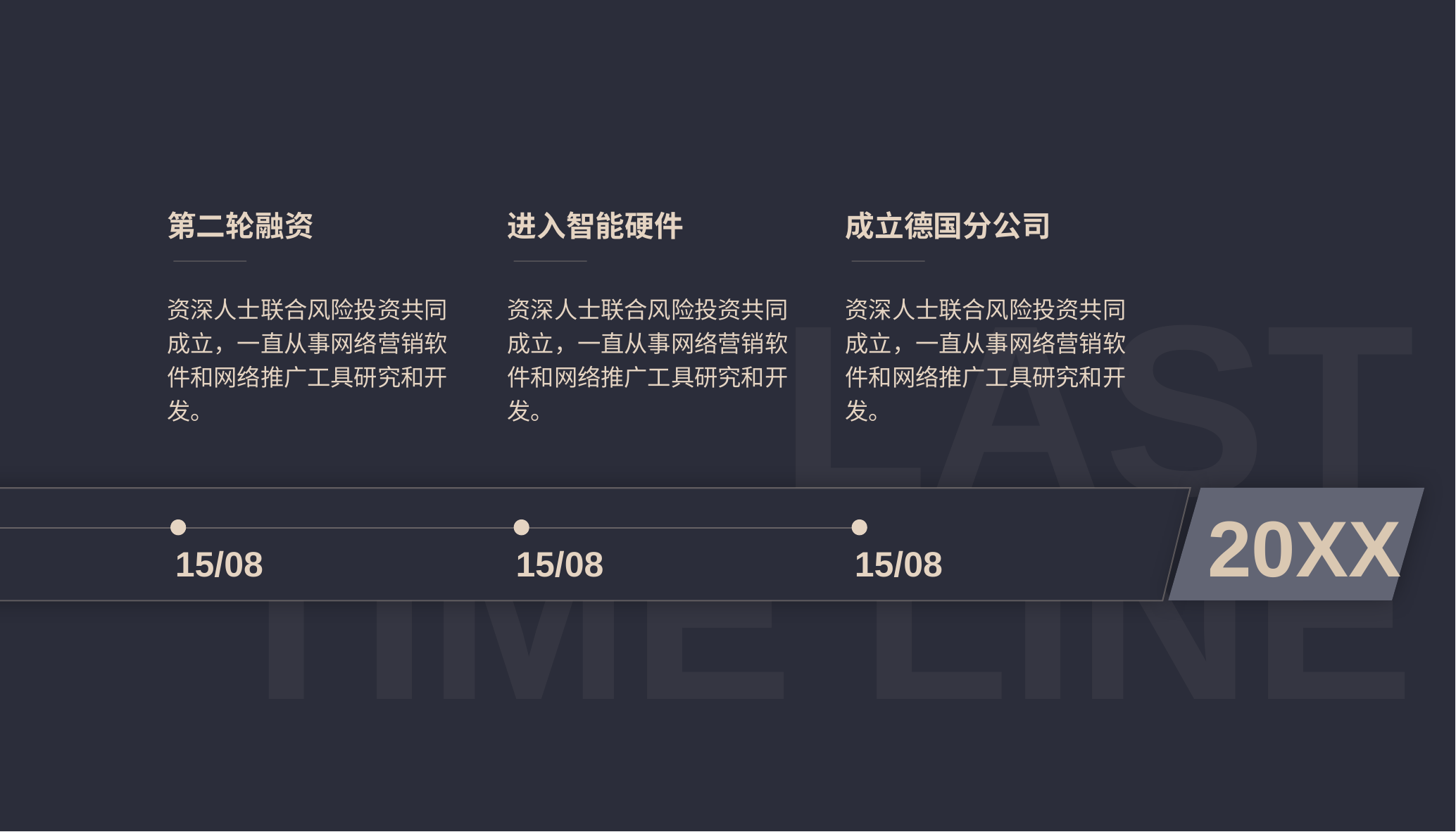

第二轮融资
进入智能硬件
成立德国分公司

资深人士联合风险投资共同成立，一直从事网络营销软件和网络推广工具研究和开发。
资深人士联合风险投资共同成立，一直从事网络营销软件和网络推广工具研究和开发。
资深人士联合风险投资共同成立，一直从事网络营销软件和网络推广工具研究和开发。
LAST
TIME LINE

20XX

15/08
15/08
15/08